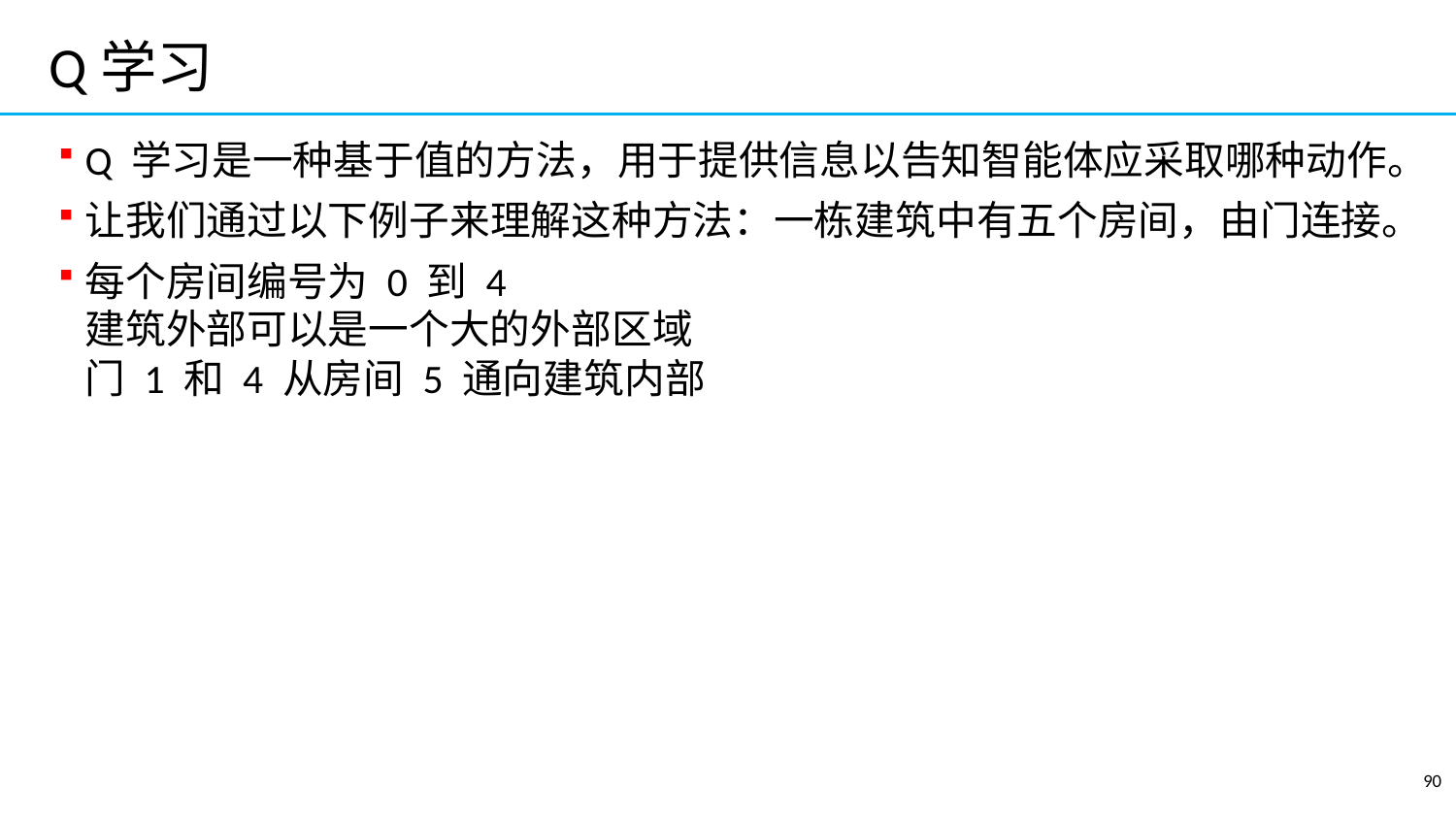

# Q学习

Q 学习是一种基于值的方法，用于提供信息以告知智能体应采取哪种动作。
让我们通过以下例子来理解这种方法：一栋建筑中有五个房间，由门连接。
每个房间编号为 0 到 4
建筑外部可以是一个大的外部区域
门 1 和 4 从房间 5 通向建筑内部
90